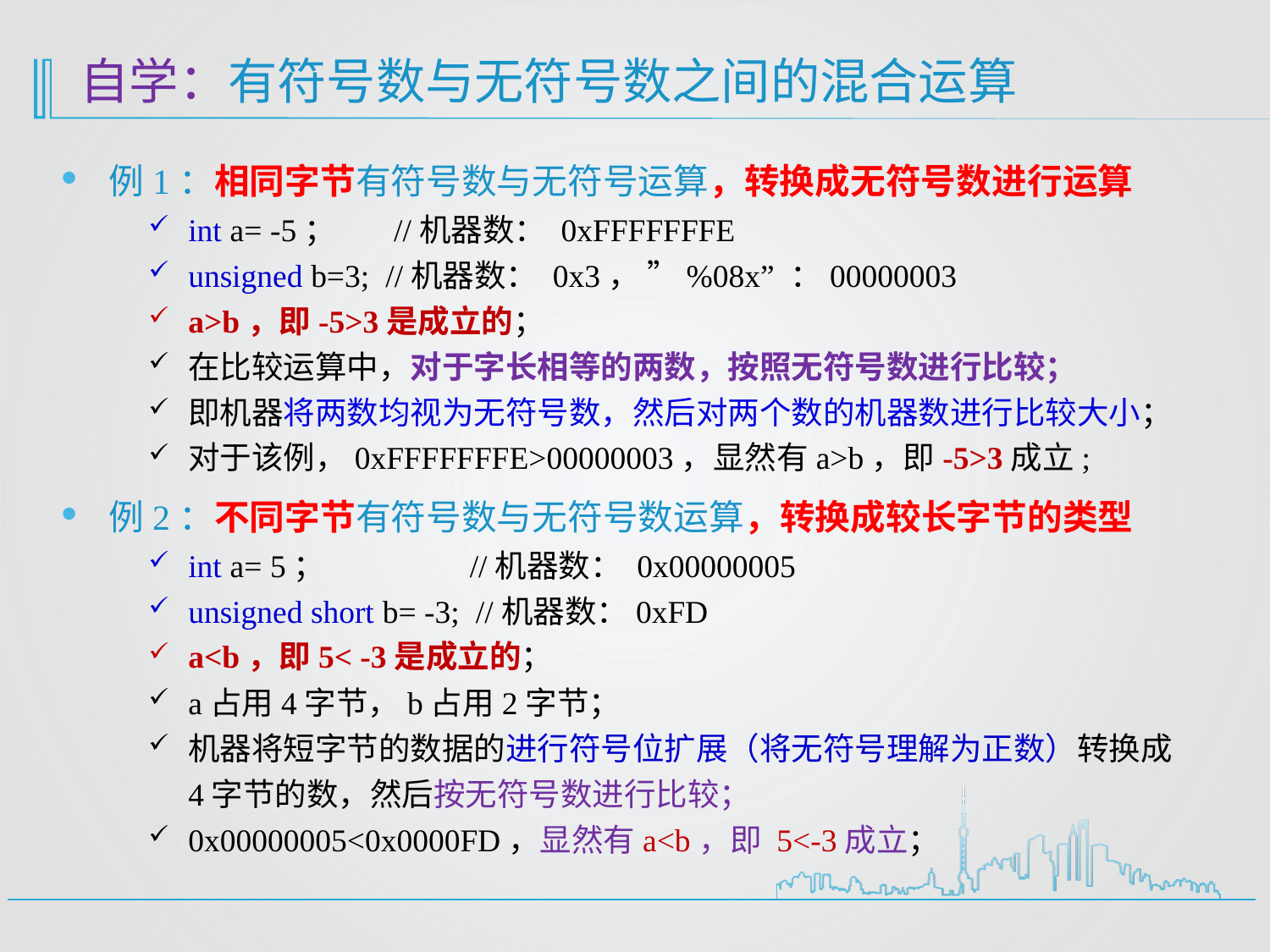

# 自学：有符号数与无符号数之间的混合运算
例1：相同字节有符号数与无符号运算，转换成无符号数进行运算
int a= -5；       //机器数： 0xFFFFFFFE
unsigned b=3;  //机器数： 0x3， ”%08x” ：00000003
a>b，即-5>3是成立的；
在比较运算中，对于字长相等的两数，按照无符号数进行比较；
即机器将两数均视为无符号数，然后对两个数的机器数进行比较大小；
对于该例，0xFFFFFFFE>00000003，显然有a>b，即-5>3成立;
例2：不同字节有符号数与无符号数运算，转换成较长字节的类型
int a= 5；                   //机器数： 0x00000005
unsigned short b= -3;  //机器数：0xFD
a<b，即5< -3是成立的；
a占用4字节，b占用2字节；
机器将短字节的数据的进行符号位扩展（将无符号理解为正数）转换成4字节的数，然后按无符号数进行比较；
0x00000005<0x0000FD，显然有a<b，即 5<-3成立；